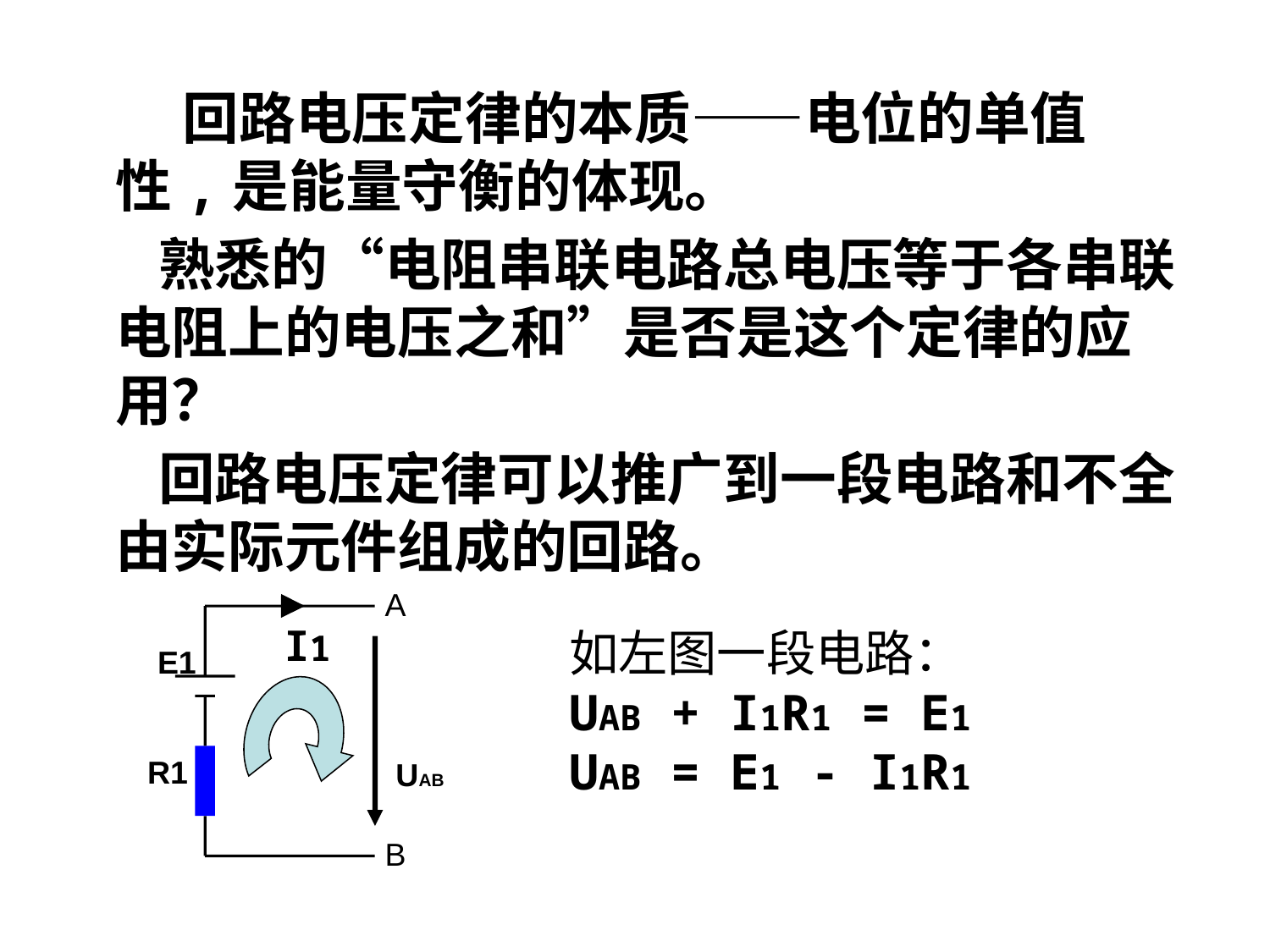

川庆培训中心、四川石油学校
CCDC Training Center、Sichuan Petroleum School
        回路电压定律的本质——电位的单值性,是能量守衡的体现。
      熟悉的“电阻串联电路总电压等于各串联电阻上的电压之和”是否是这个定律的应用？
      回路电压定律可以推广到一段电路和不全由实际元件组成的回路。

A

E1
R1

I1
如左图一段电路：
UAB + I1R1 = E1
UAB = E1 - I1R1

UAB
B